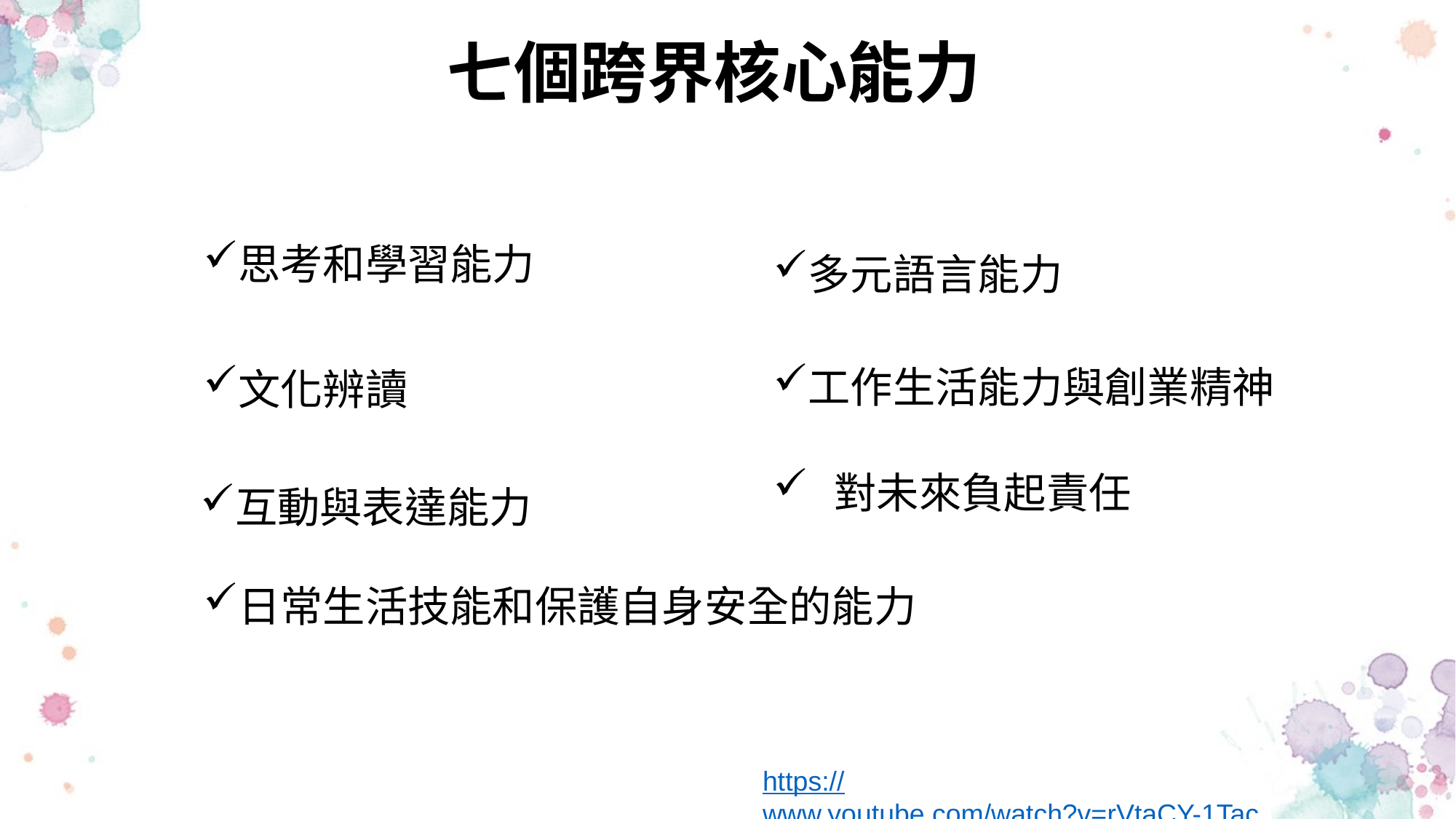

七個跨界核心能力
思考和學習能力
多元語言能力
工作生活能力與創業精神
文化辨讀
對未來負起責任
互動與表達能力
日常生活技能和保護自身安全的能力
https://www.youtube.com/watch?v=rVtaCY-1Tac